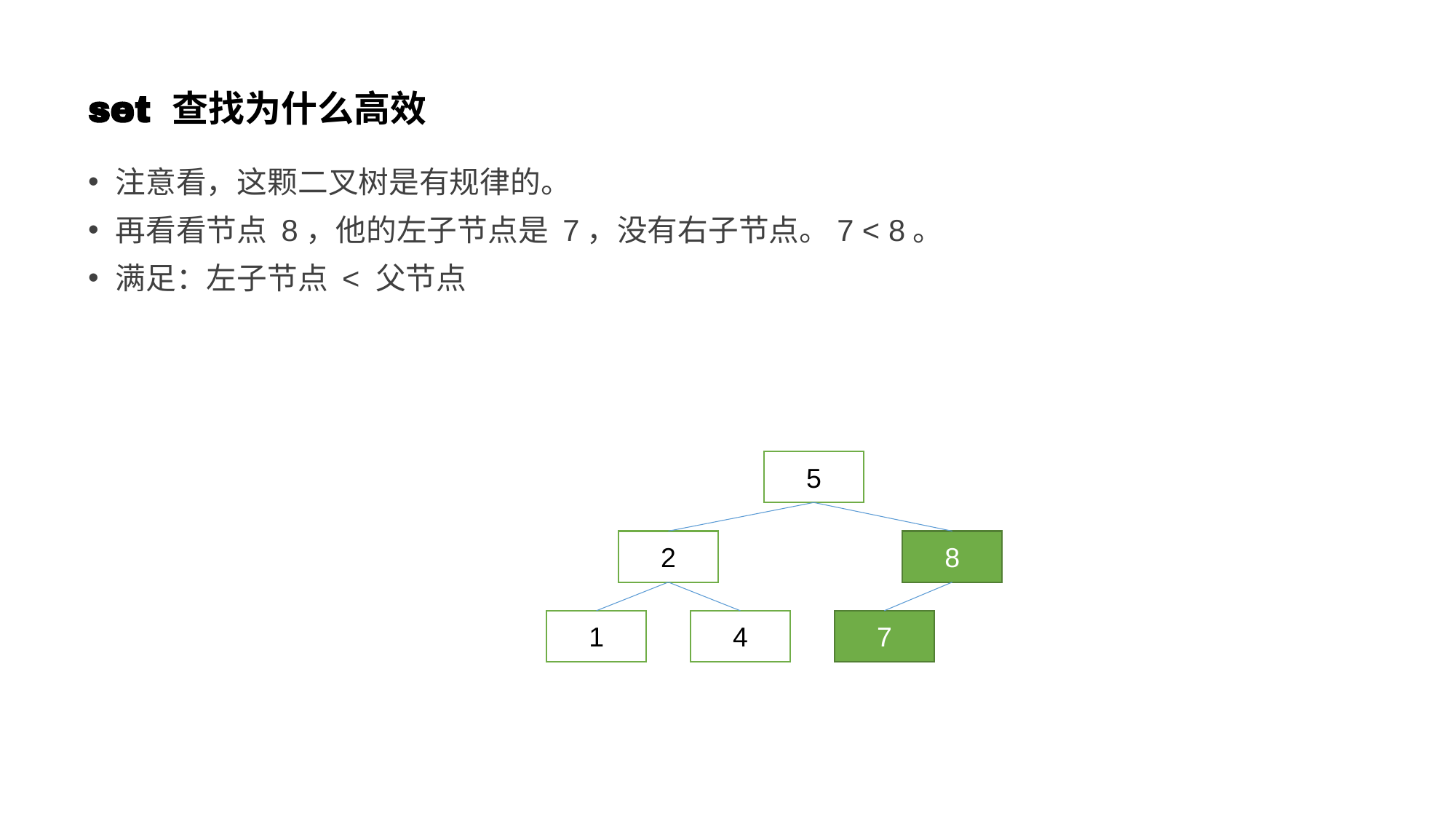

# set 查找为什么高效
注意看，这颗二叉树是有规律的。
再看看节点 8，他的左子节点是 7，没有右子节点。7 < 8。
满足：左子节点 < 父节点
5
2
8
1
4
7